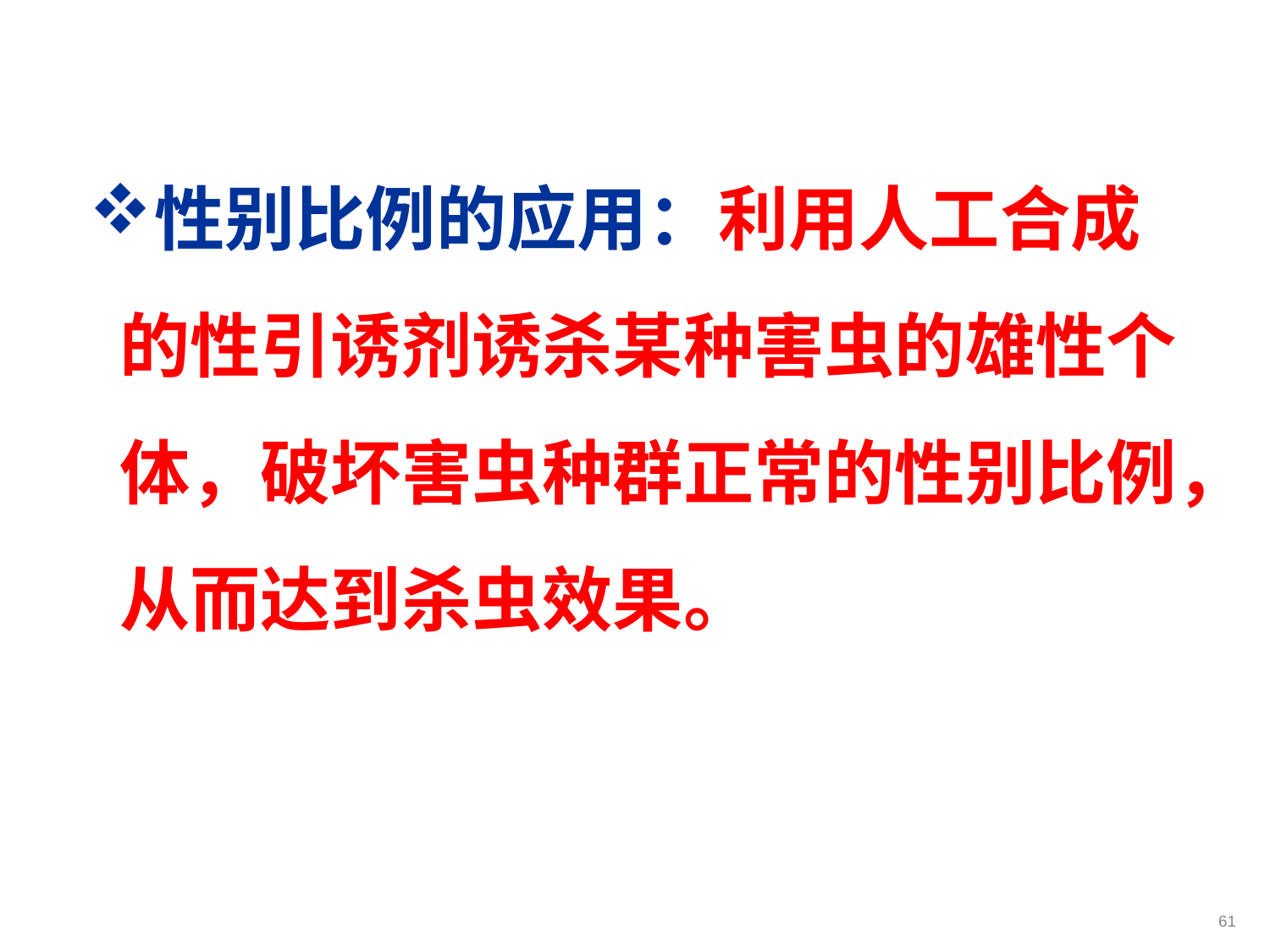

性别比例的应用：利用人工合成的性引诱剂诱杀某种害虫的雄性个体，破坏害虫种群正常的性别比例，从而达到杀虫效果。